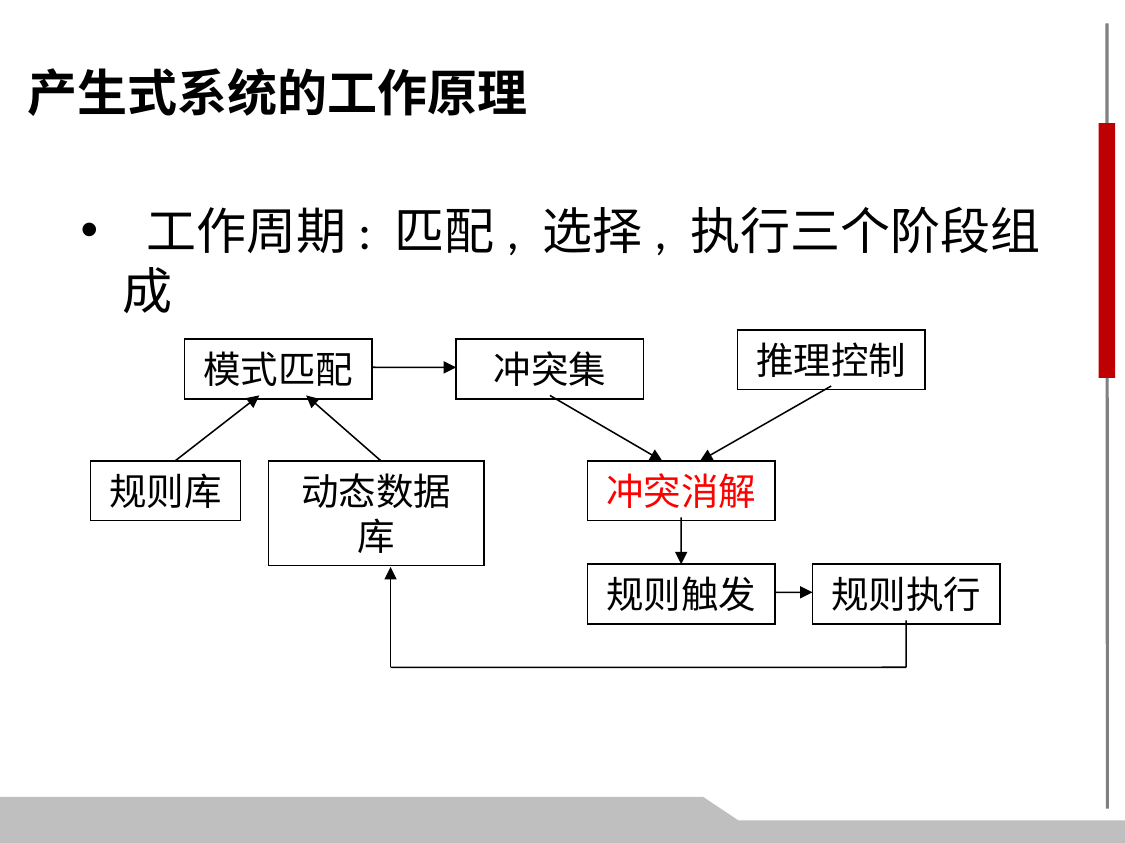

产生式系统的工作原理
 工作周期: 匹配, 选择, 执行三个阶段组成

推理控制
模式匹配
冲突集

规则库
动态数据库
冲突消解

规则触发
规则执行